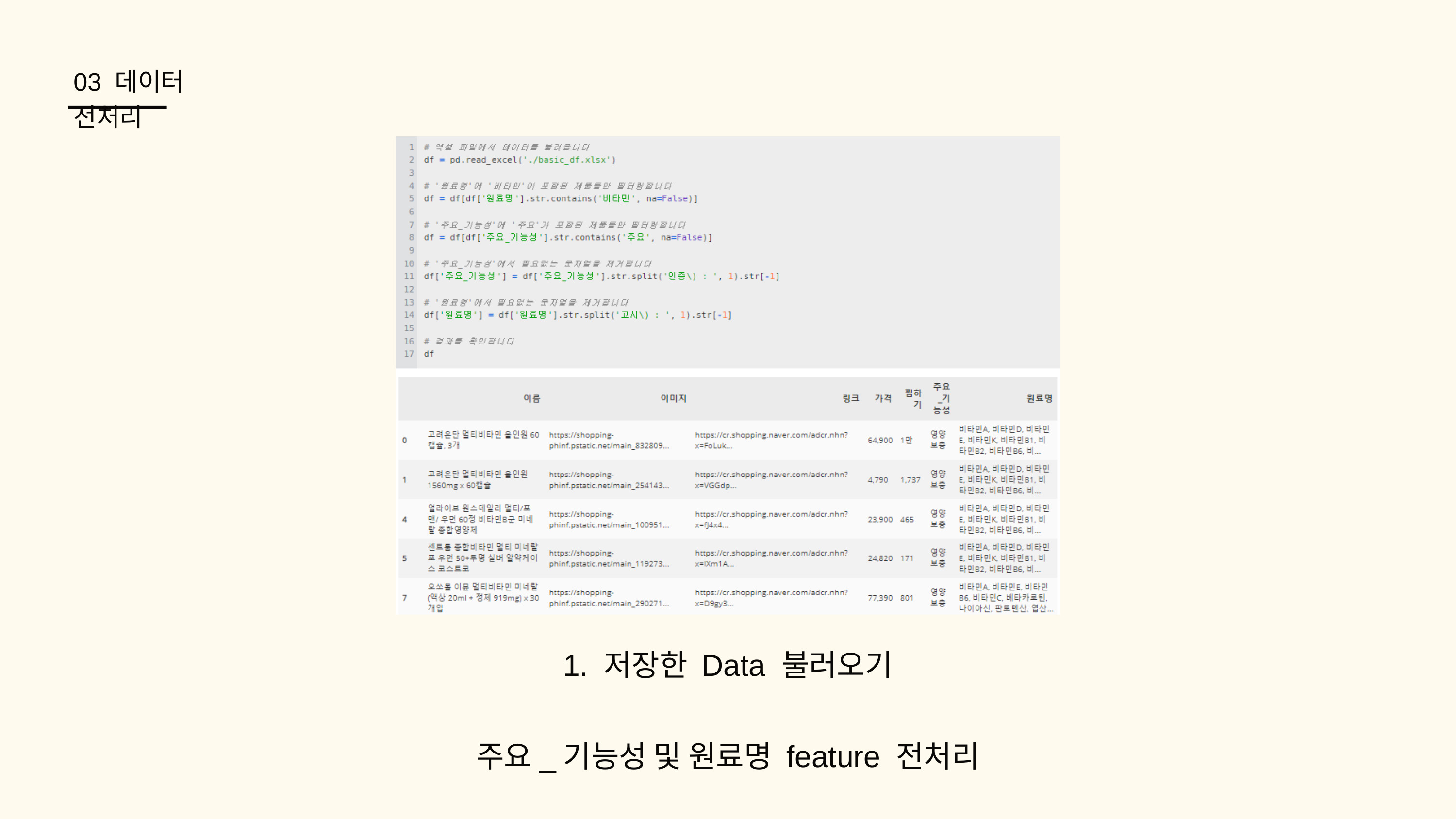

03 데이터 전처리

1. 저장한 Data 불러오기

주요_기능성 및 원료명 feature 전처리